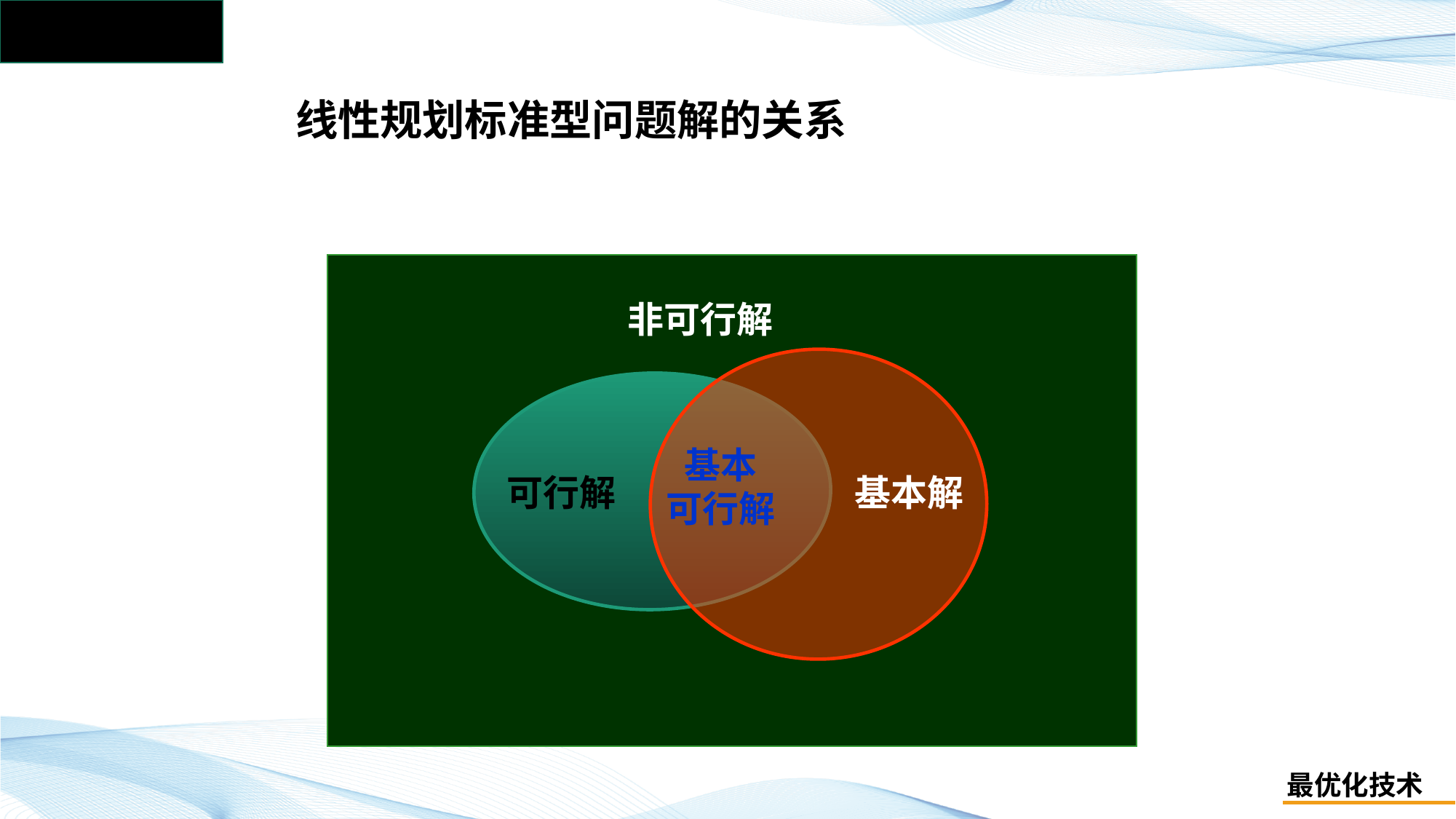

# 线性规划标准型问题解的关系
约束方程的
解空间
非可行解

基本
可行解
可行解
基本解